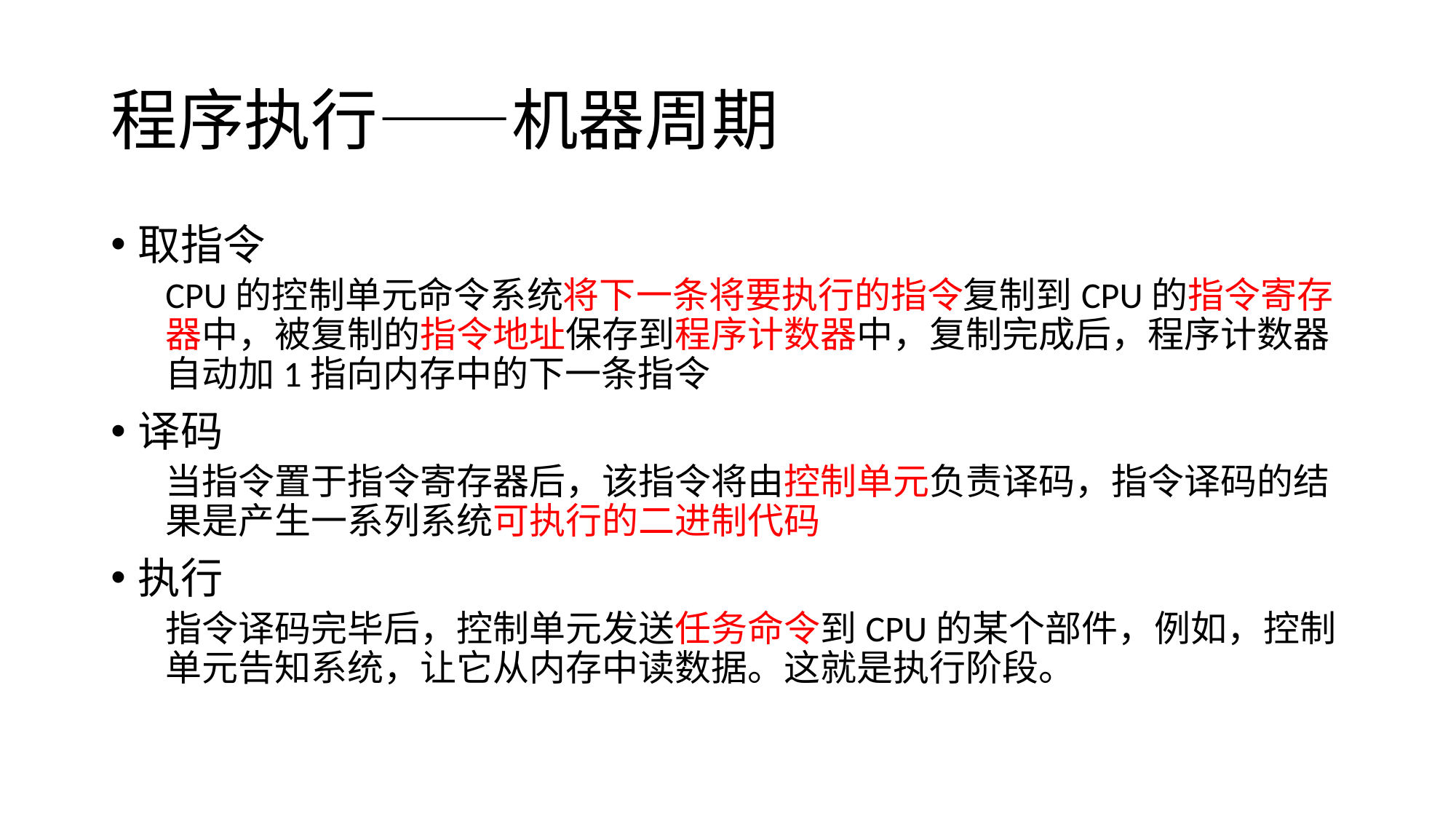

# 程序执行——机器周期
取指令
CPU的控制单元命令系统将下一条将要执行的指令复制到CPU的指令寄存器中，被复制的指令地址保存到程序计数器中，复制完成后，程序计数器自动加1指向内存中的下一条指令
译码
当指令置于指令寄存器后，该指令将由控制单元负责译码，指令译码的结果是产生一系列系统可执行的二进制代码
执行
指令译码完毕后，控制单元发送任务命令到CPU的某个部件，例如，控制单元告知系统，让它从内存中读数据。这就是执行阶段。